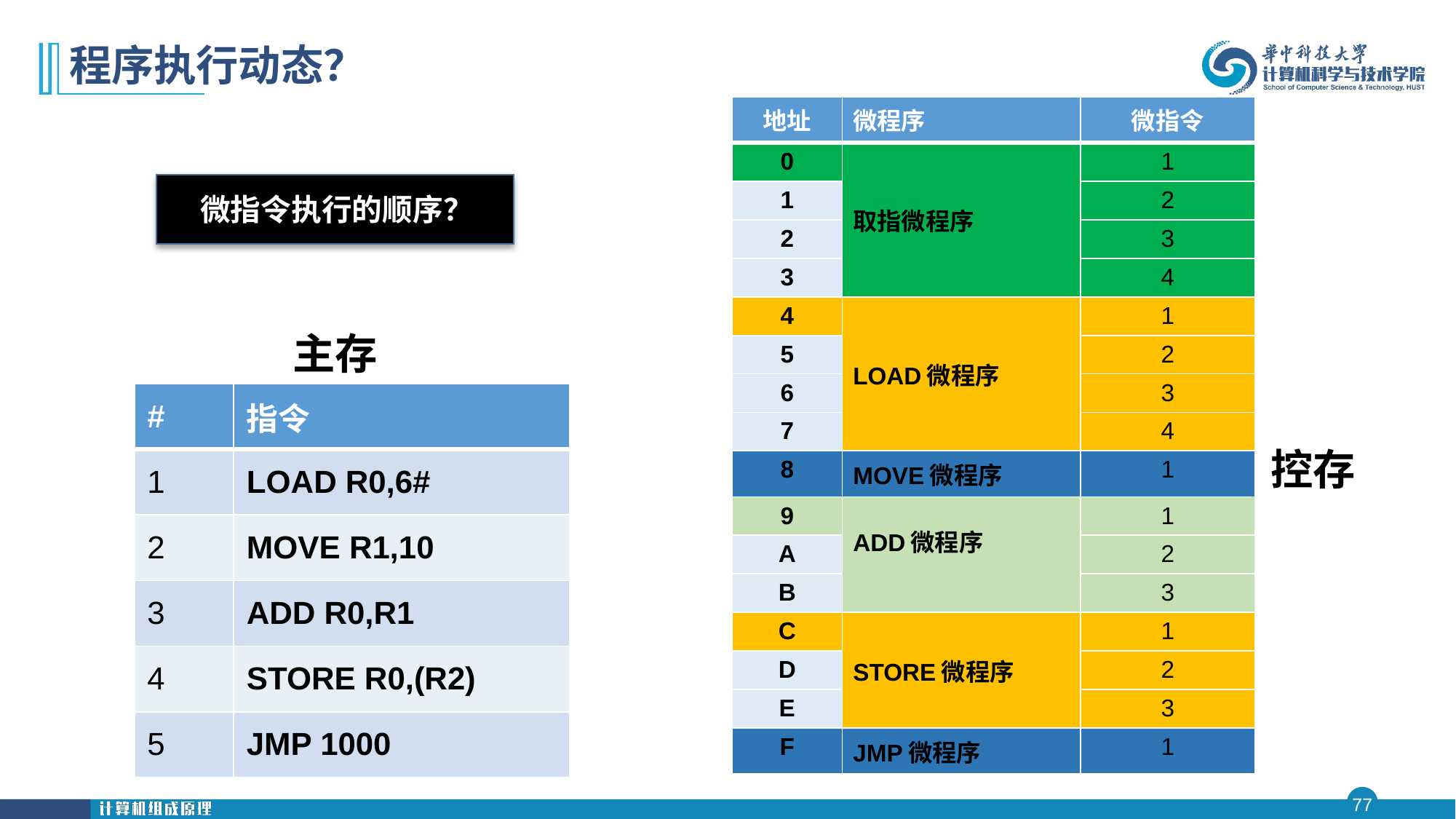

# 程序执行动态？
| 地址 | 微程序 | 微指令 |
| --- | --- | --- |
| 0 | 取指微程序 | 1 |
| 1 |  | 2 |
| 2 |  | 3 |
| 3 |  | 4 |
| 4 | LOAD微程序 | 1 |
| 5 |  | 2 |
| 6 |  | 3 |
| 7 |  | 4 |
| 8 | MOVE微程序 | 1 |
| 9 | ADD微程序 | 1 |
| A |  | 2 |
| B |  | 3 |
| C | STORE微程序 | 1 |
| D |  | 2 |
| E |  | 3 |
| F | JMP微程序 | 1 |

微指令执行的顺序？
主存
| # | 指令 |
| --- | --- |
| 1 | LOAD R0,6# |
| 2 | MOVE R1,10 |
| 3 | ADD R0,R1 |
| 4 | STORE R0,(R2) |
| 5 | JMP 1000 |
控存